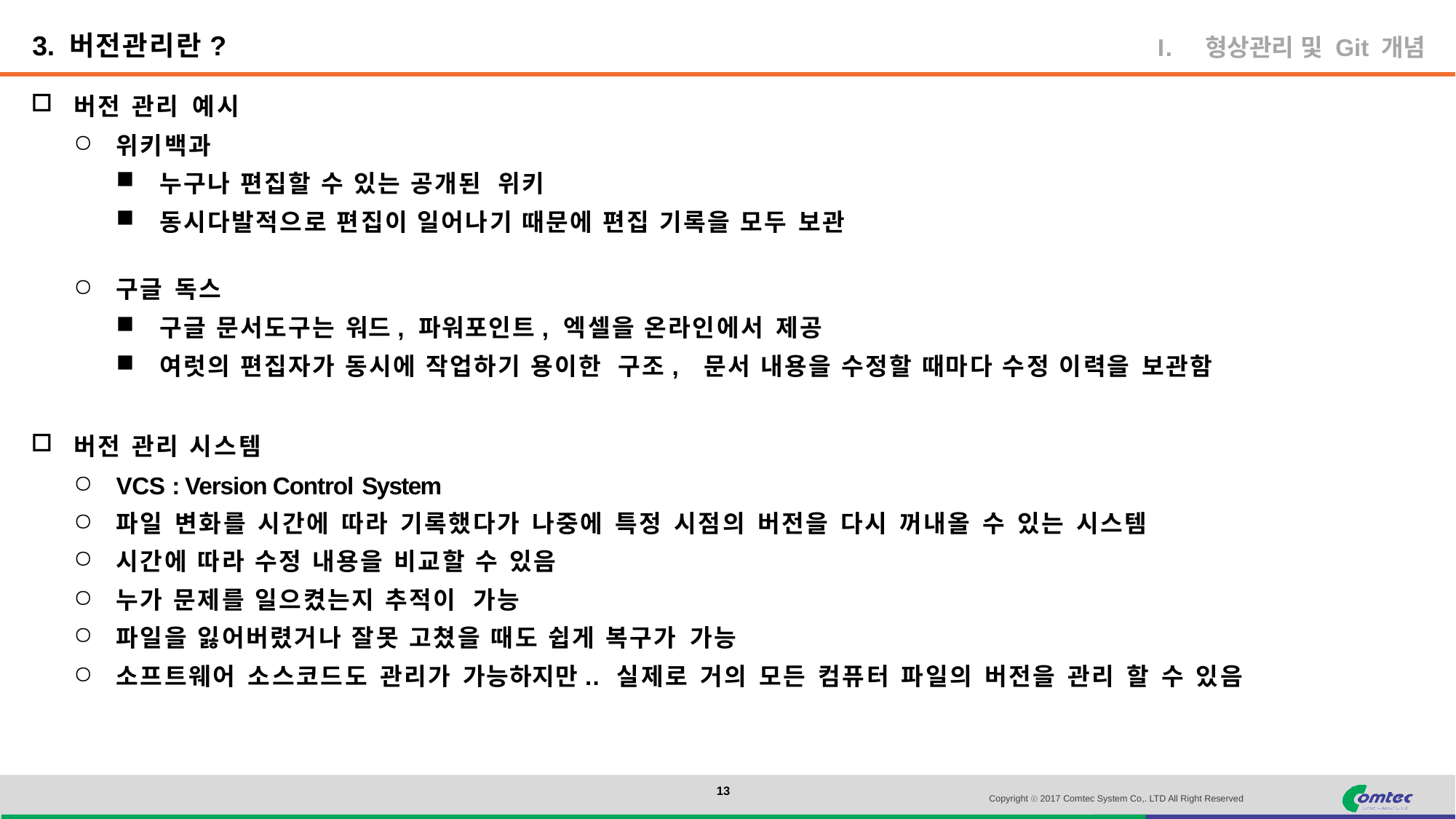

3. 버전관리란?
형상관리 및 Git 개념
버전 관리 예시
위키백과
누구나 편집할 수 있는 공개된 위키
동시다발적으로 편집이 일어나기 때문에 편집 기록을 모두 보관

구글 독스
구글 문서도구는 워드, 파워포인트, 엑셀을 온라인에서 제공
여럿의 편집자가 동시에 작업하기 용이한 구조,  문서 내용을 수정할 때마다 수정 이력을 보관함

버전 관리 시스템
VCS : Version Control System
파일 변화를 시간에 따라 기록했다가 나중에 특정 시점의 버전을 다시 꺼내올 수 있는 시스템
시간에 따라 수정 내용을 비교할 수 있음
누가 문제를 일으켰는지 추적이 가능
파일을 잃어버렸거나 잘못 고쳤을 때도 쉽게 복구가 가능
소프트웨어 소스코드도 관리가 가능하지만.. 실제로 거의 모든 컴퓨터 파일의 버전을 관리 할 수 있음